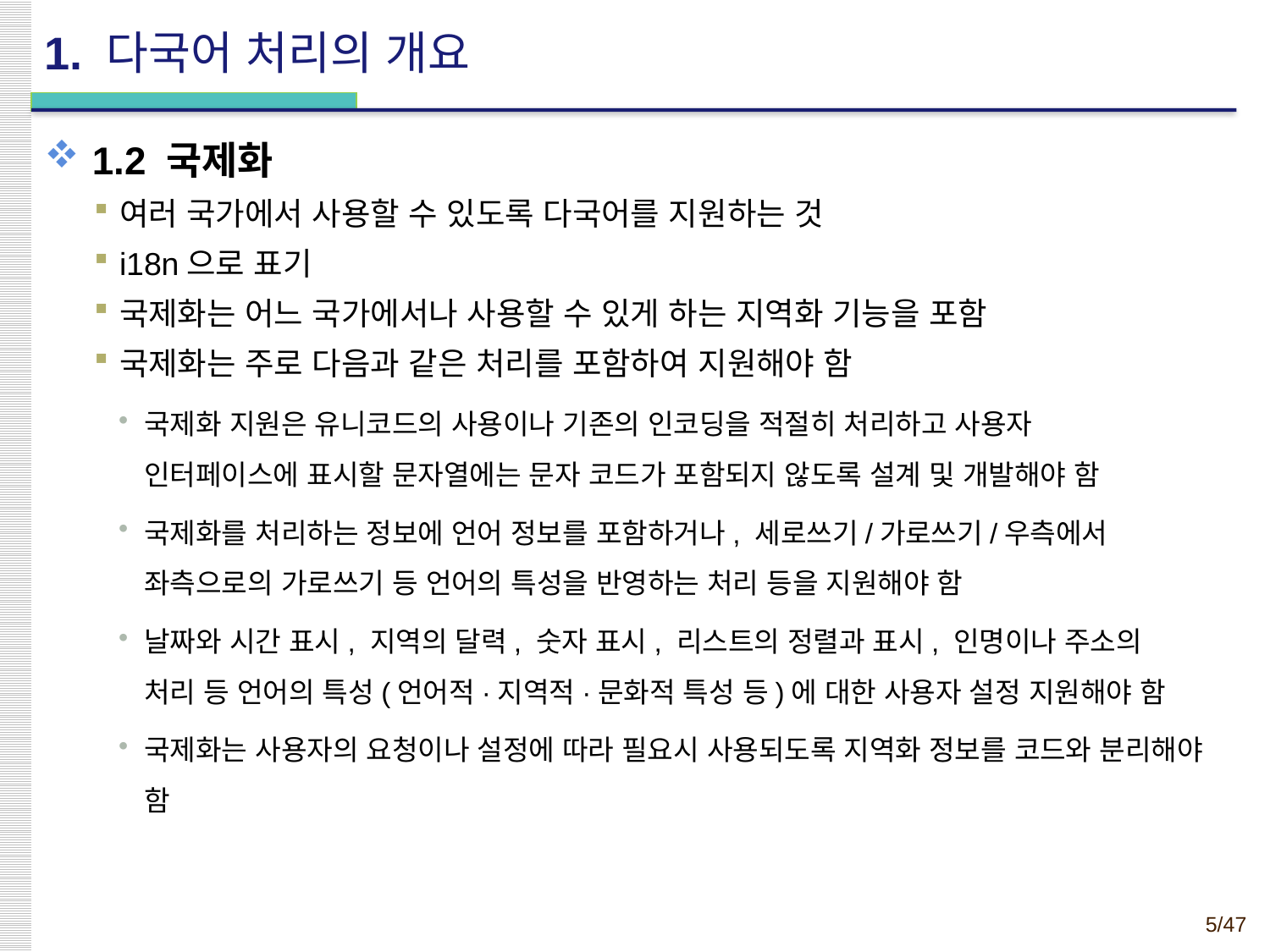

# 1. 다국어 처리의 개요
1.2 국제화
여러 국가에서 사용할 수 있도록 다국어를 지원하는 것
i18n으로 표기
국제화는 어느 국가에서나 사용할 수 있게 하는 지역화 기능을 포함
국제화는 주로 다음과 같은 처리를 포함하여 지원해야 함
국제화 지원은 유니코드의 사용이나 기존의 인코딩을 적절히 처리하고 사용자
인터페이스에 표시할 문자열에는 문자 코드가 포함되지 않도록 설계 및 개발해야 함
국제화를 처리하는 정보에 언어 정보를 포함하거나, 세로쓰기/가로쓰기/우측에서
좌측으로의 가로쓰기 등 언어의 특성을 반영하는 처리 등을 지원해야 함
날짜와 시간 표시, 지역의 달력, 숫자 표시, 리스트의 정렬과 표시, 인명이나 주소의
처리 등 언어의 특성(언어적·지역적·문화적 특성 등)에 대한 사용자 설정 지원해야 함
국제화는 사용자의 요청이나 설정에 따라 필요시 사용되도록 지역화 정보를 코드와 분리해야 함